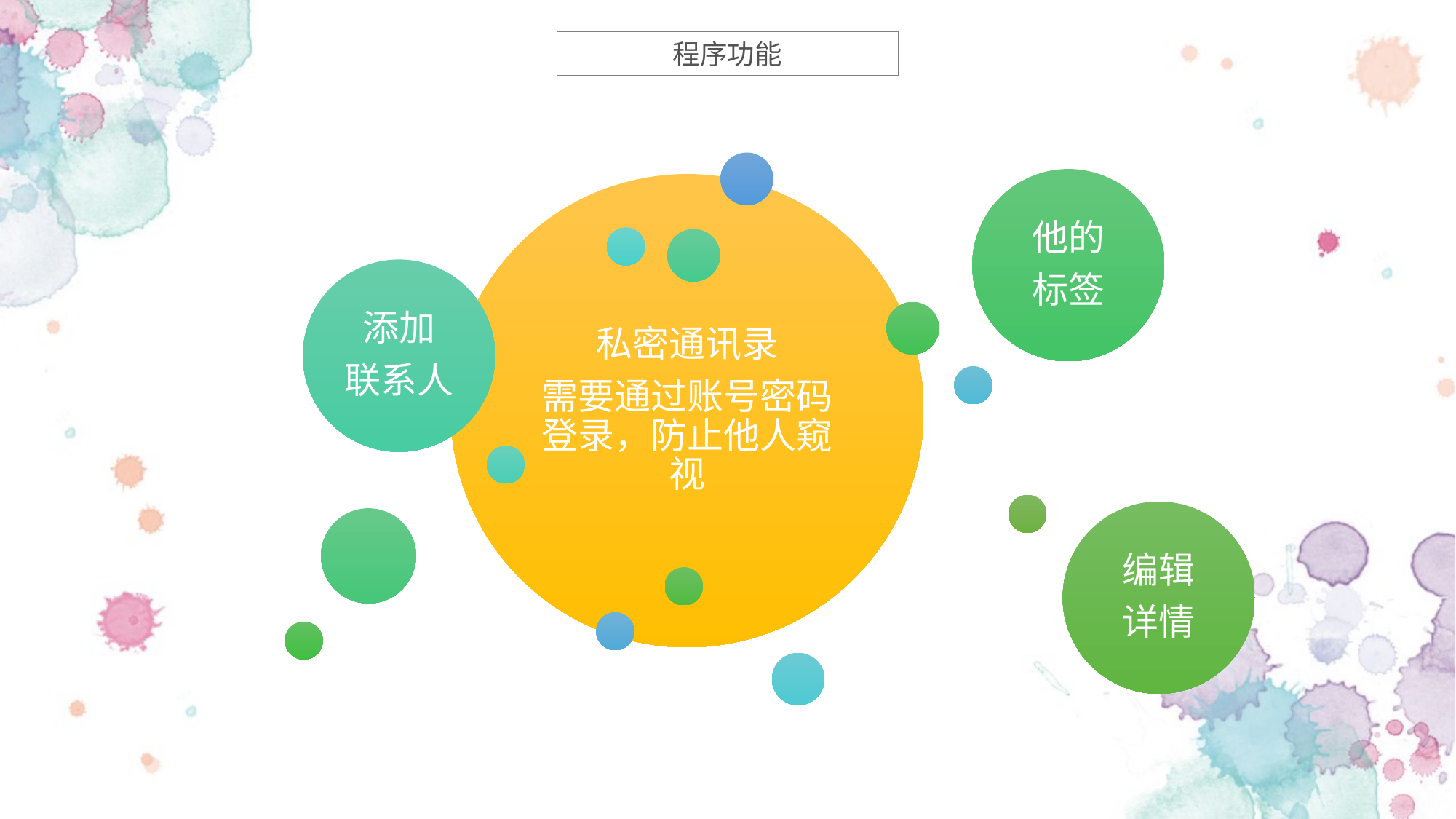

程序功能
私密通讯录
需要通过账号密码登录，防止他人窥视
添加
联系人
他的
标签
编辑
详情